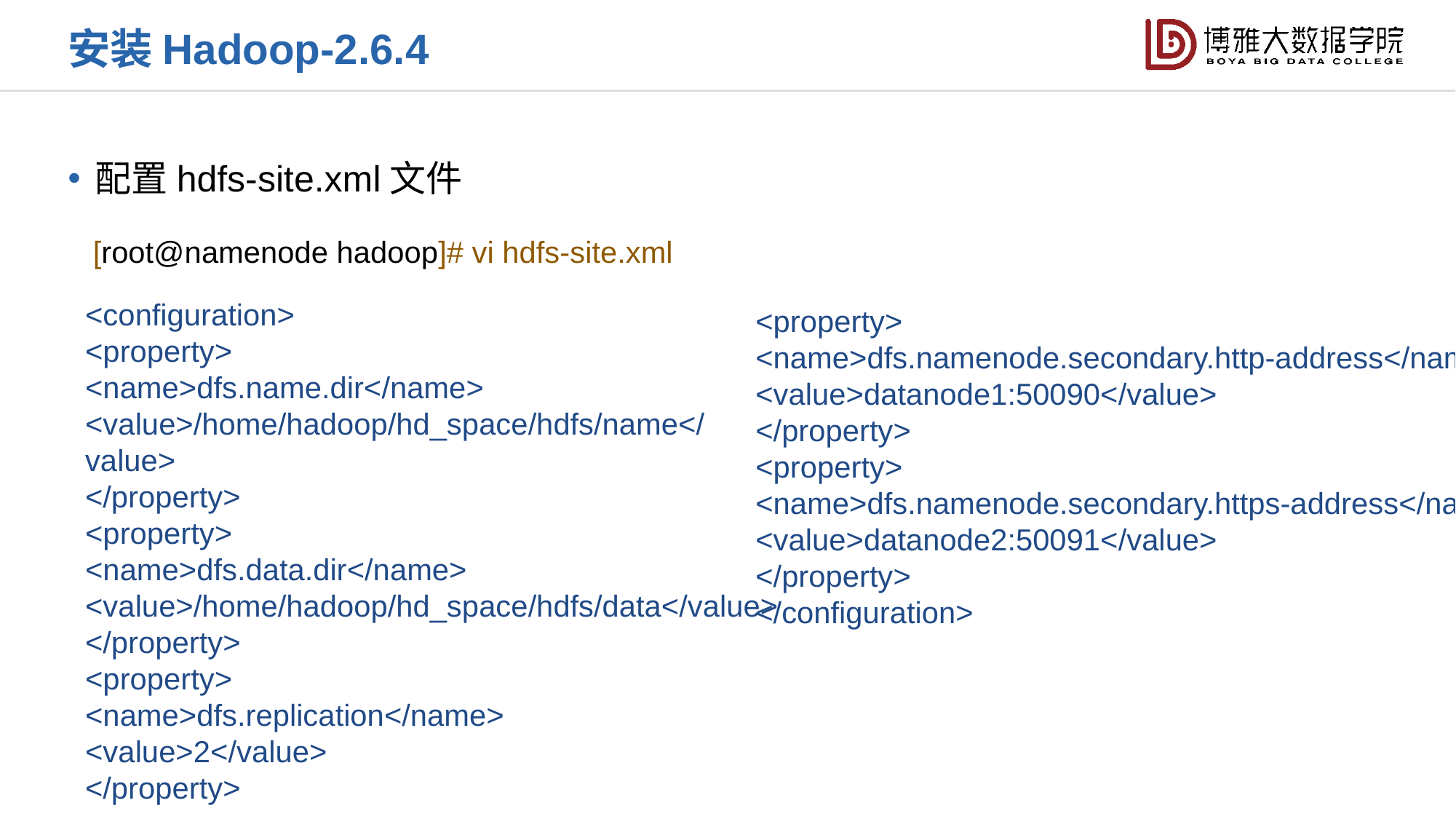

安装Hadoop-2.6.4
配置hdfs-site.xml文件
   [root@namenode hadoop]# vi hdfs-site.xml

<configuration>
<property>
<name>dfs.name.dir</name>
<value>/home/hadoop/hd_space/hdfs/name</value>
</property>
<property>
<name>dfs.data.dir</name>
<value>/home/hadoop/hd_space/hdfs/data</value>
</property>
<property>
<name>dfs.replication</name>
<value>2</value>
</property>
<property>
<name>dfs.namenode.secondary.http-address</name>
<value>datanode1:50090</value>
</property>
<property>
<name>dfs.namenode.secondary.https-address</name>
<value>datanode2:50091</value>
</property>
</configuration>